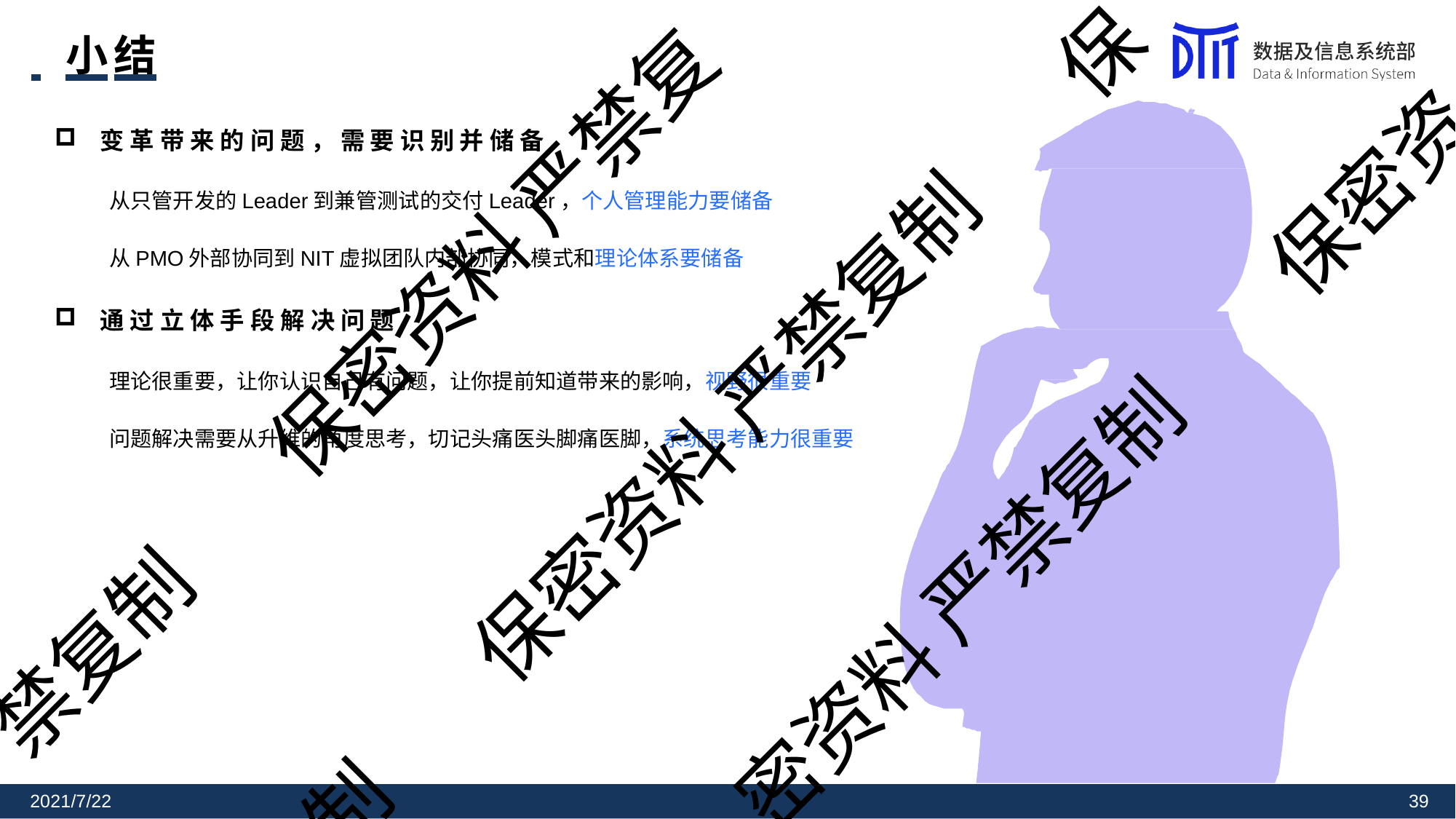

保
 	小结
变革带来的问题， 需 要识 别 并储 备

从只管开发的Leader到兼管测试的交付Leader，个人管理能力要储备

从PMO外部协同到NIT虚拟团队内部协同，模式和理论体系要储备

通过立体手段解决 问 题

理论很重要，让你认识自己有问题，让你提前知道带来的影响，视野很重要

问题解决需要从升维的角度思考，切记头痛医头脚痛医脚，系统思考能力很重要

保密资
保密资料 严禁复
保密资料 严禁复制
密资料 严禁复制
禁复制
制
39
2021/7/22